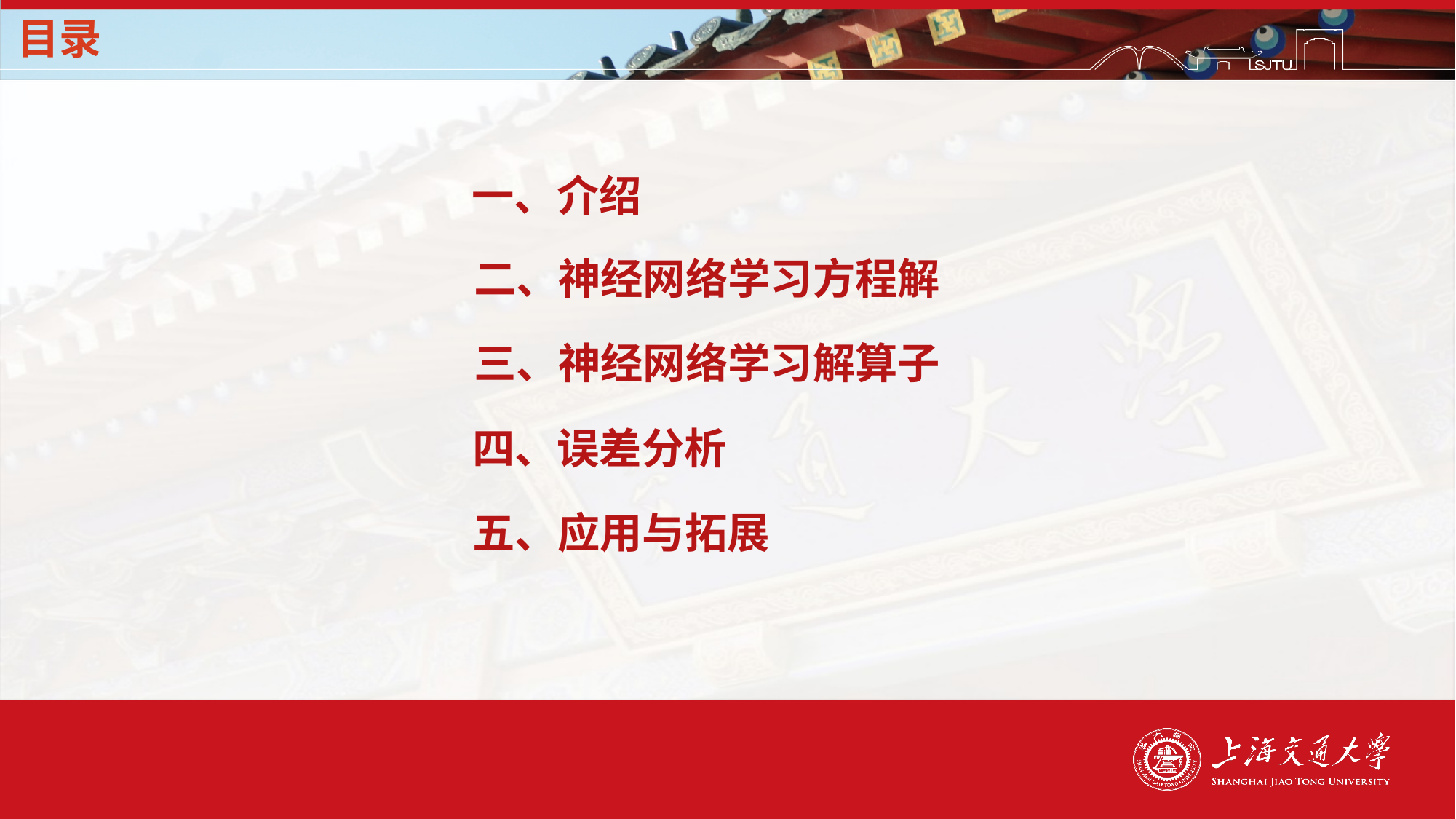

# 目录
一、介绍
二、神经网络学习方程解
三、神经网络学习解算子
四、误差分析
五、应用与拓展